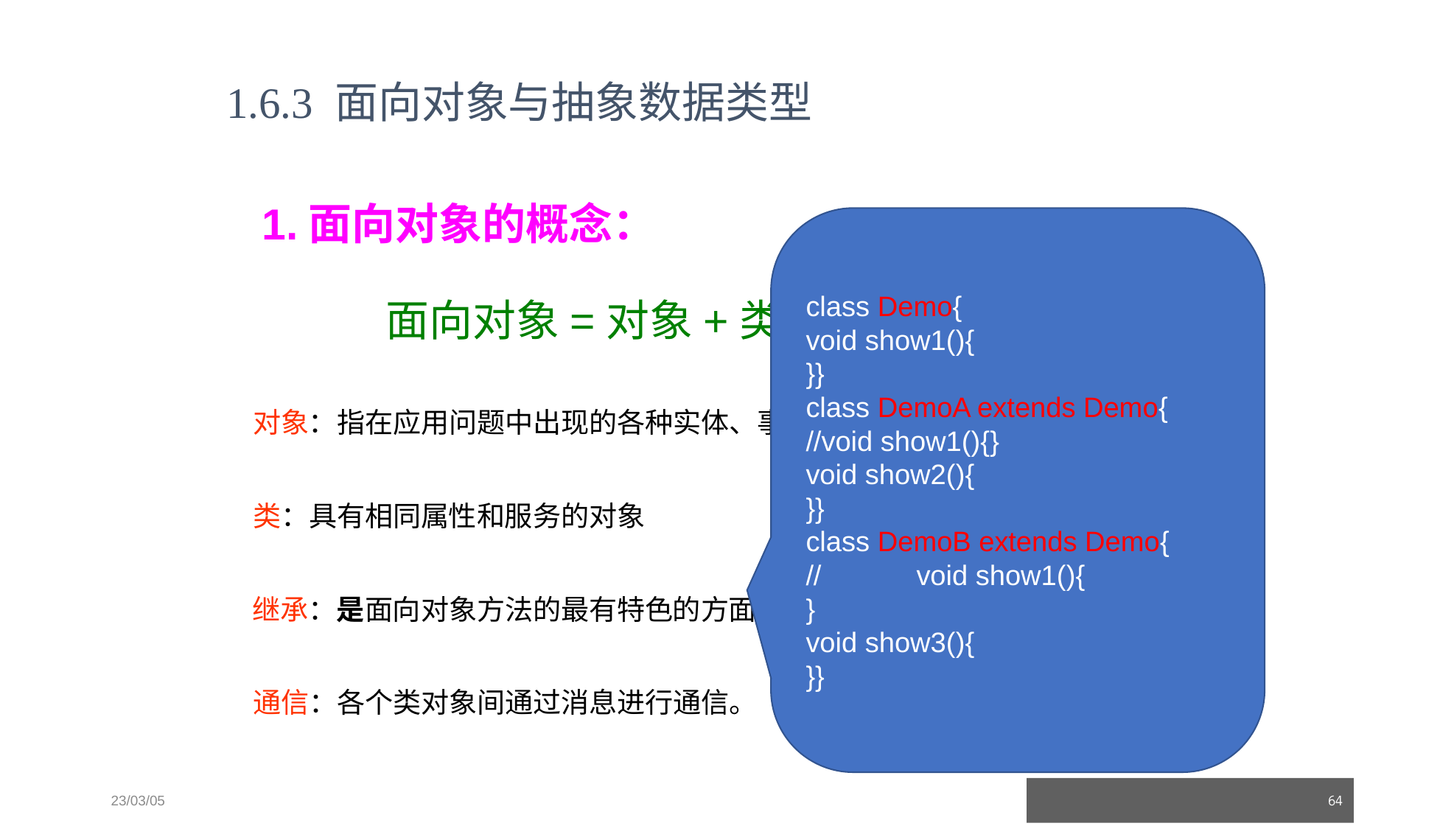

1.6.3 面向对象与抽象数据类型
1.面向对象的概念：
class Demo{
void show1(){
}}
class DemoA extends Demo{
//void show1(){}
void show2(){
}}
class DemoB extends Demo{
//	void show1(){
}
void show3(){
}}
面向对象=对象+类+继承+通信
对象：指在应用问题中出现的各种实体、事件、规格说明等 。
类：具有相同属性和服务的对象
继承：是面向对象方法的最有特色的方面。
通信：各个类对象间通过消息进行通信。
23/03/05
64